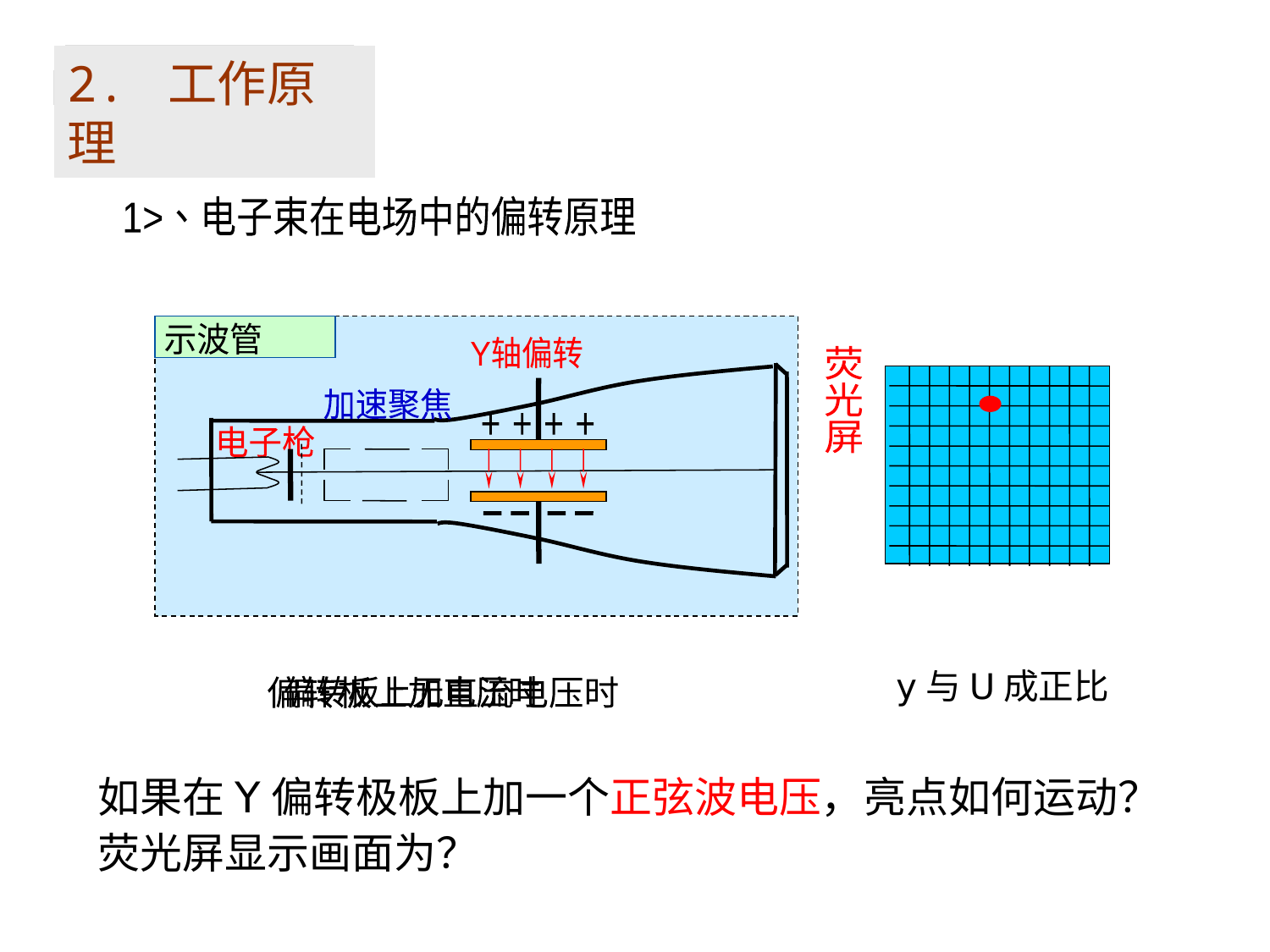

2. 工作原理
1>、电子束在电场中的偏转原理

示波管
Y轴偏转
荧
光
屏

加速聚焦

+
+
+
+

电子枪

y与U成正比

偏转板上无电压时
偏转板上加直流电压时
如果在Y偏转极板上加一个正弦波电压，亮点如何运动？
荧光屏显示画面为？